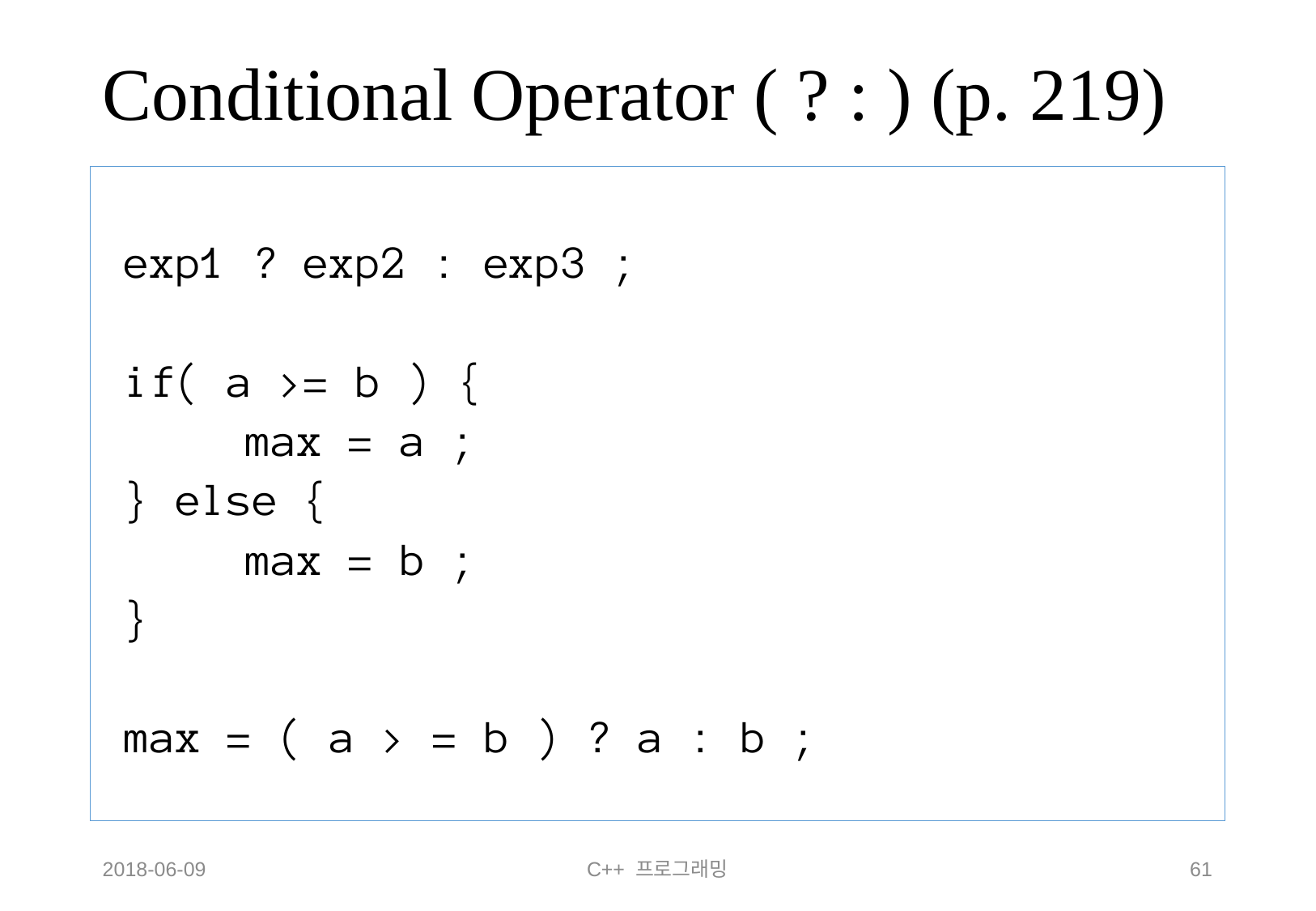

# Conditional Operator ( ? : ) (p. 219)

exp1 ? exp2 : exp3 ;

if( a >= b ) {
	max = a ;
} else {
	max = b ;
}

max = ( a > = b ) ? a : b ;

2018-06-09
C++ 프로그래밍
61